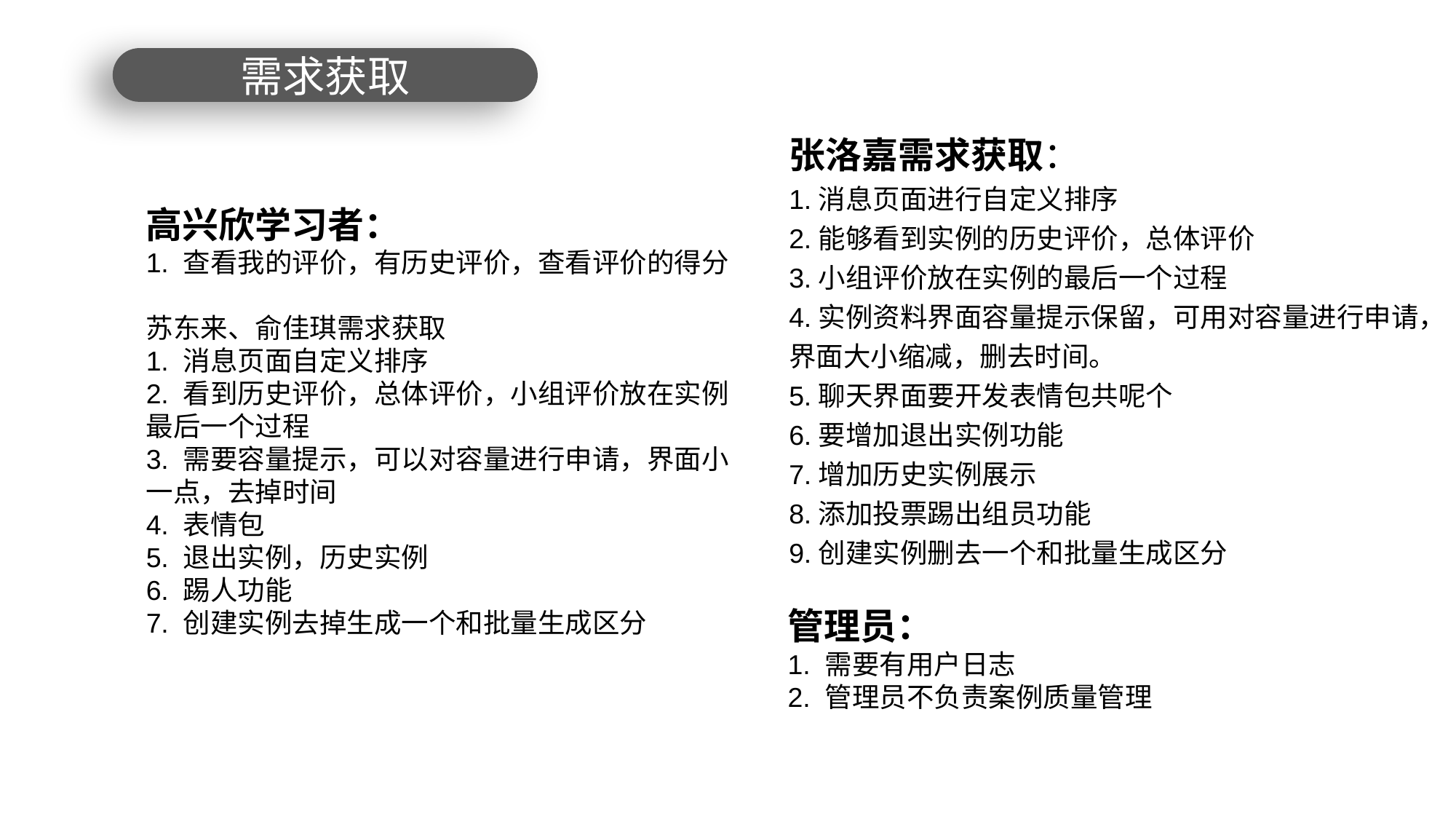

需求获取
张洛嘉需求获取：
1.消息页面进行自定义排序
2.能够看到实例的历史评价，总体评价
3.小组评价放在实例的最后一个过程
4.实例资料界面容量提示保留，可用对容量进行申请，界面大小缩减，删去时间。
5.聊天界面要开发表情包共呢个
6.要增加退出实例功能
7.增加历史实例展示
8.添加投票踢出组员功能
9.创建实例删去一个和批量生成区分
高兴欣学习者：
1. 查看我的评价，有历史评价，查看评价的得分 苏东来、俞佳琪需求获取
1. 消息页面自定义排序2. 看到历史评价，总体评价，小组评价放在实例最后一个过程3. 需要容量提示，可以对容量进行申请，界面小一点，去掉时间4. 表情包5. 退出实例，历史实例6. 踢人功能7. 创建实例去掉生成一个和批量生成区分
管理员：
1. 需要有用户日志
2. 管理员不负责案例质量管理